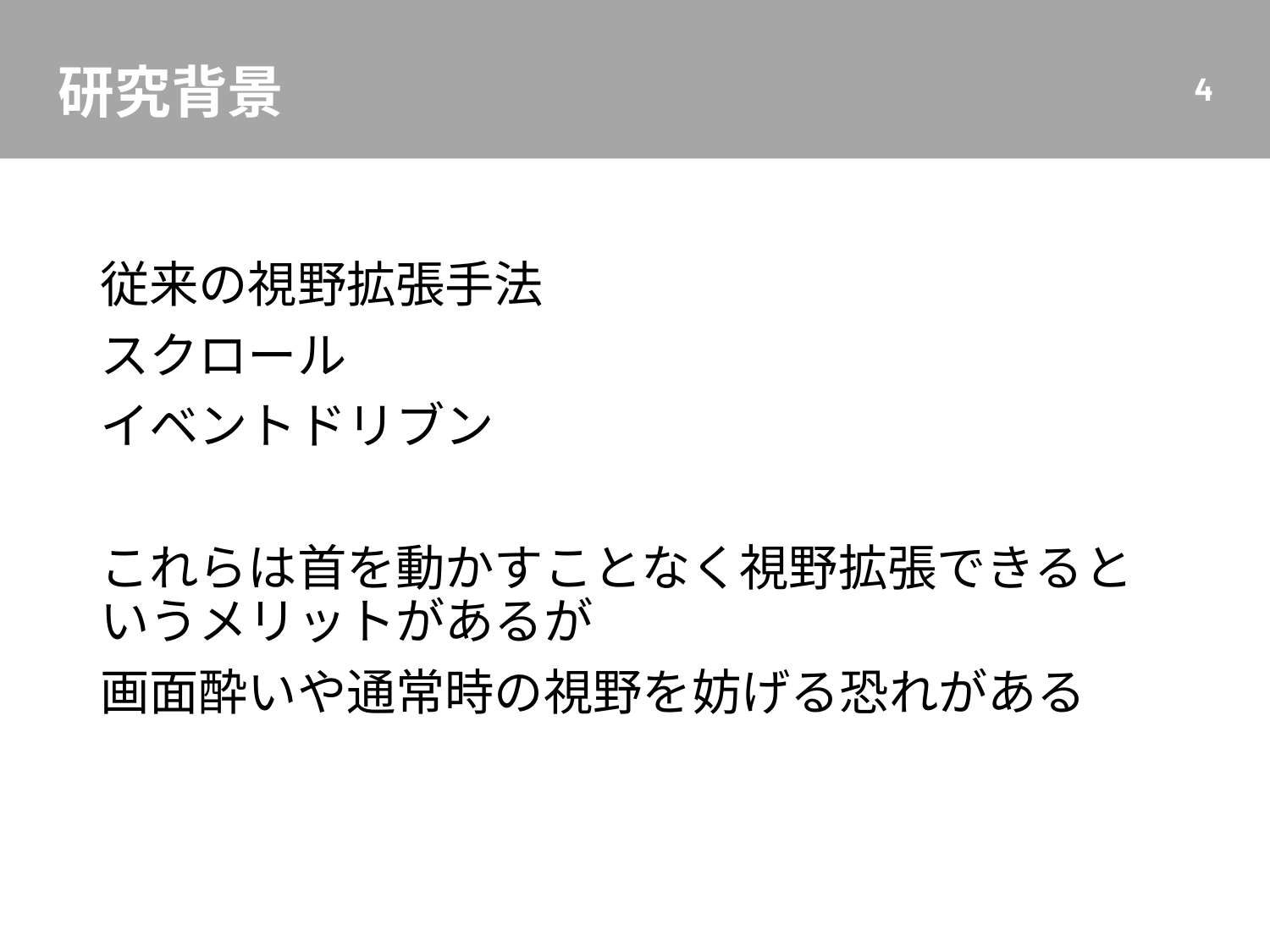

# 研究背景
4
従来の視野拡張手法
スクロール
イベントドリブン

これらは首を動かすことなく視野拡張できるというメリットがあるが
画面酔いや通常時の視野を妨げる恐れがある